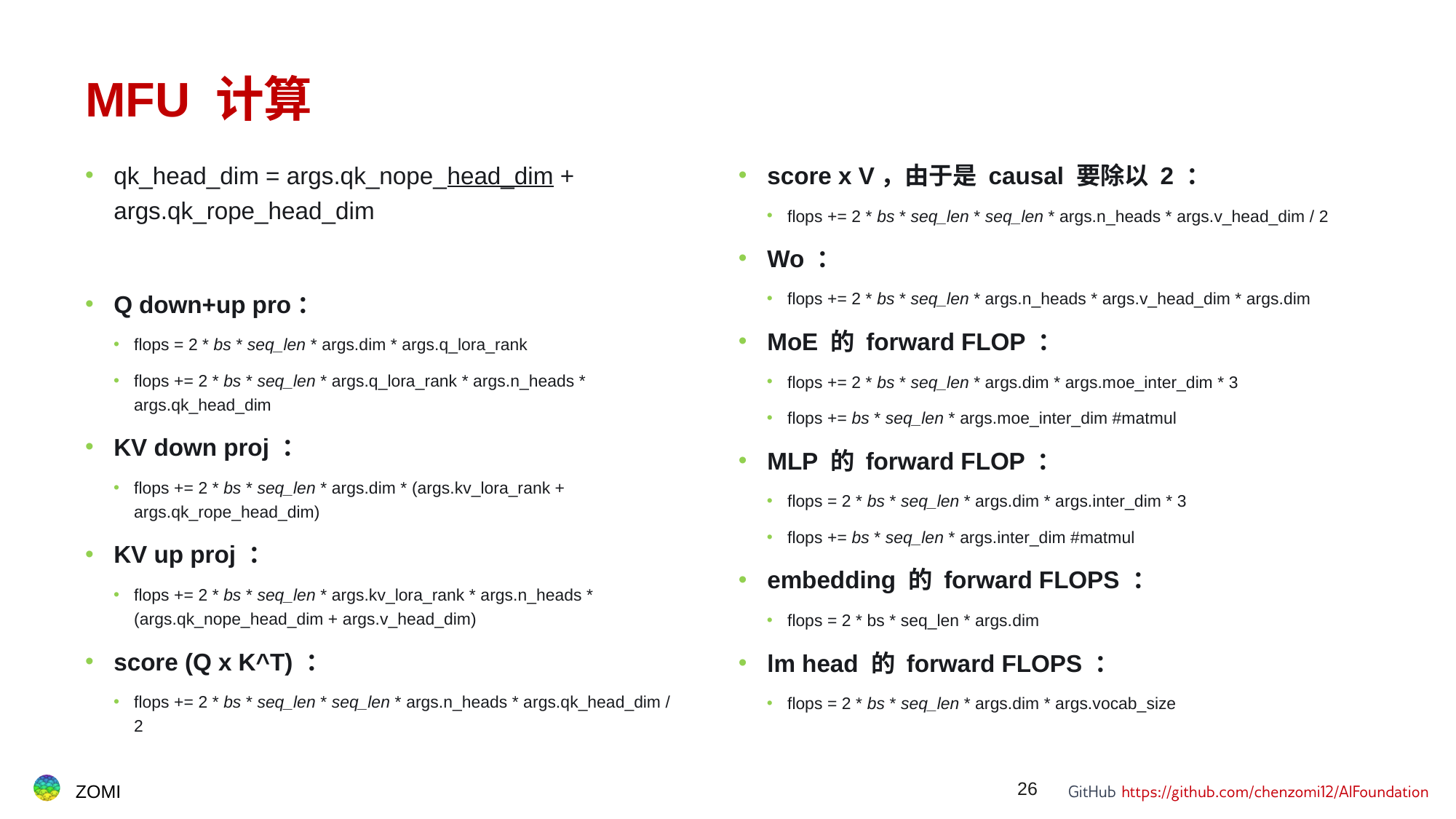

# MFU 计算
qk_head_dim = args.qk_nope_head_dim + args.qk_rope_head_dim

Q down+up pro：
flops = 2 * bs * seq_len * args.dim * args.q_lora_rank
flops += 2 * bs * seq_len * args.q_lora_rank * args.n_heads * args.qk_head_dim
KV down proj ：
flops += 2 * bs * seq_len * args.dim * (args.kv_lora_rank + args.qk_rope_head_dim)
KV up proj ：
flops += 2 * bs * seq_len * args.kv_lora_rank * args.n_heads * (args.qk_nope_head_dim + args.v_head_dim)
score (Q x K^T) ：
flops += 2 * bs * seq_len * seq_len * args.n_heads * args.qk_head_dim / 2
score x V，由于是 causal 要除以 2 ：
flops += 2 * bs * seq_len * seq_len * args.n_heads * args.v_head_dim / 2
Wo ：
flops += 2 * bs * seq_len * args.n_heads * args.v_head_dim * args.dim
MoE 的 forward FLOP ：
flops += 2 * bs * seq_len * args.dim * args.moe_inter_dim * 3
flops += bs * seq_len * args.moe_inter_dim #matmul
MLP 的 forward FLOP ：
flops = 2 * bs * seq_len * args.dim * args.inter_dim * 3
flops += bs * seq_len * args.inter_dim #matmul
embedding 的 forward FLOPS ：
flops = 2 * bs * seq_len * args.dim
lm head 的 forward FLOPS ：
flops = 2 * bs * seq_len * args.dim * args.vocab_size